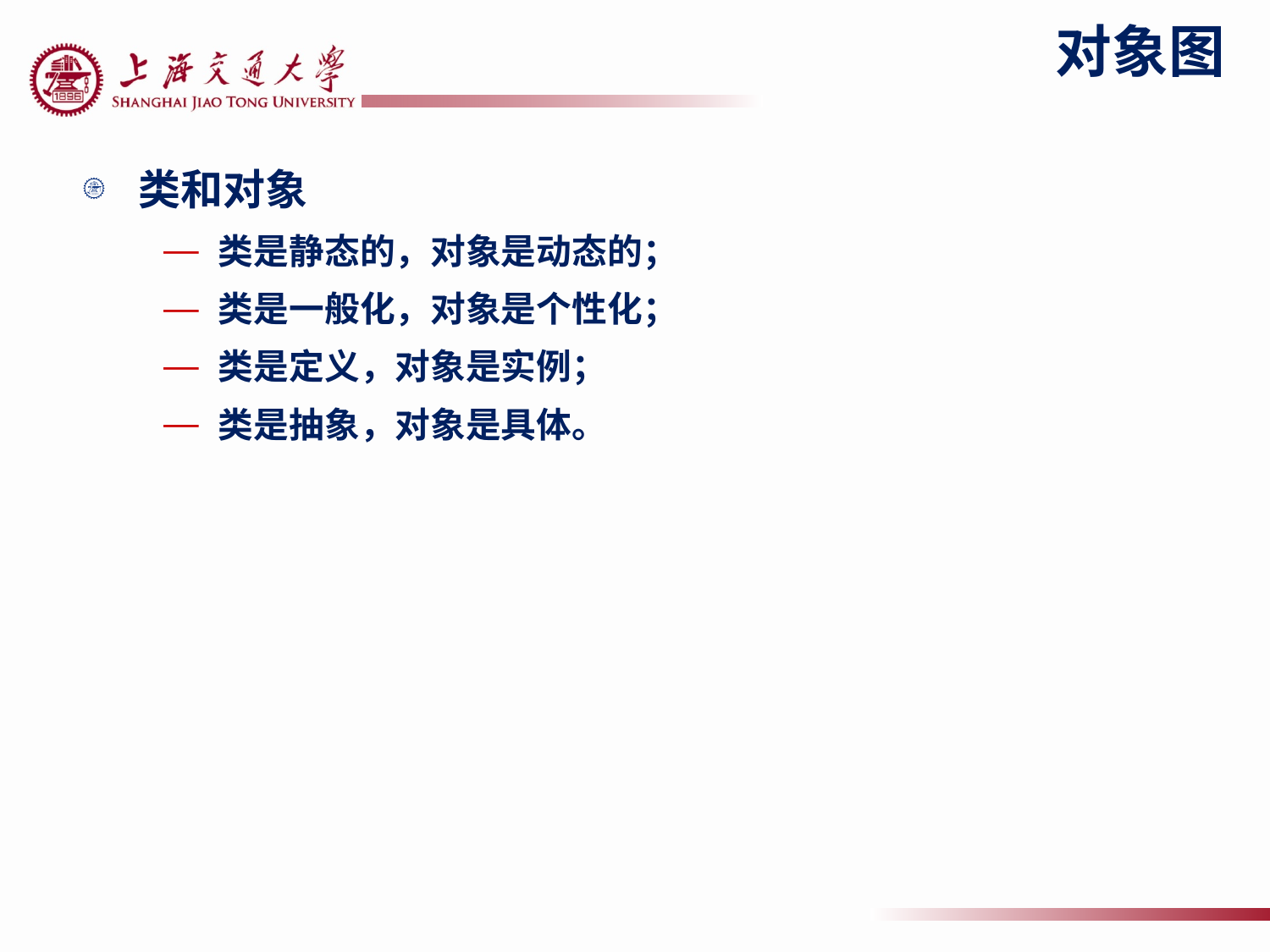

# 对象图
类和对象
类是静态的，对象是动态的；
类是一般化，对象是个性化；
类是定义，对象是实例；
类是抽象，对象是具体。